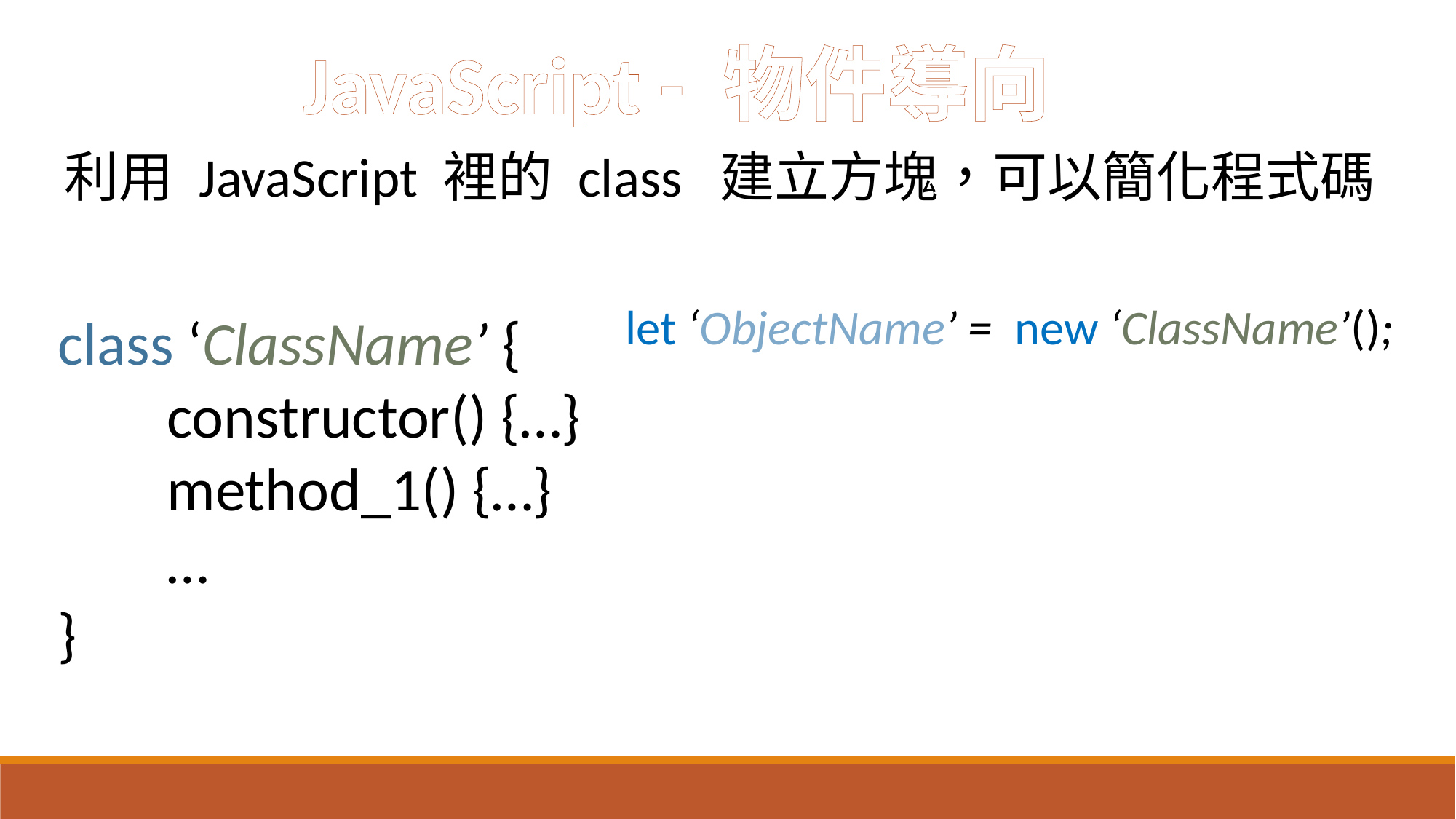

JavaScript - 物件導向
利用 JavaScript 裡的 class  建立方塊，可以簡化程式碼
let ‘ObjectName’ =  new ‘ClassName’();
class ‘ClassName’ {
	constructor() {…}
	method_1() {…}
	…
}